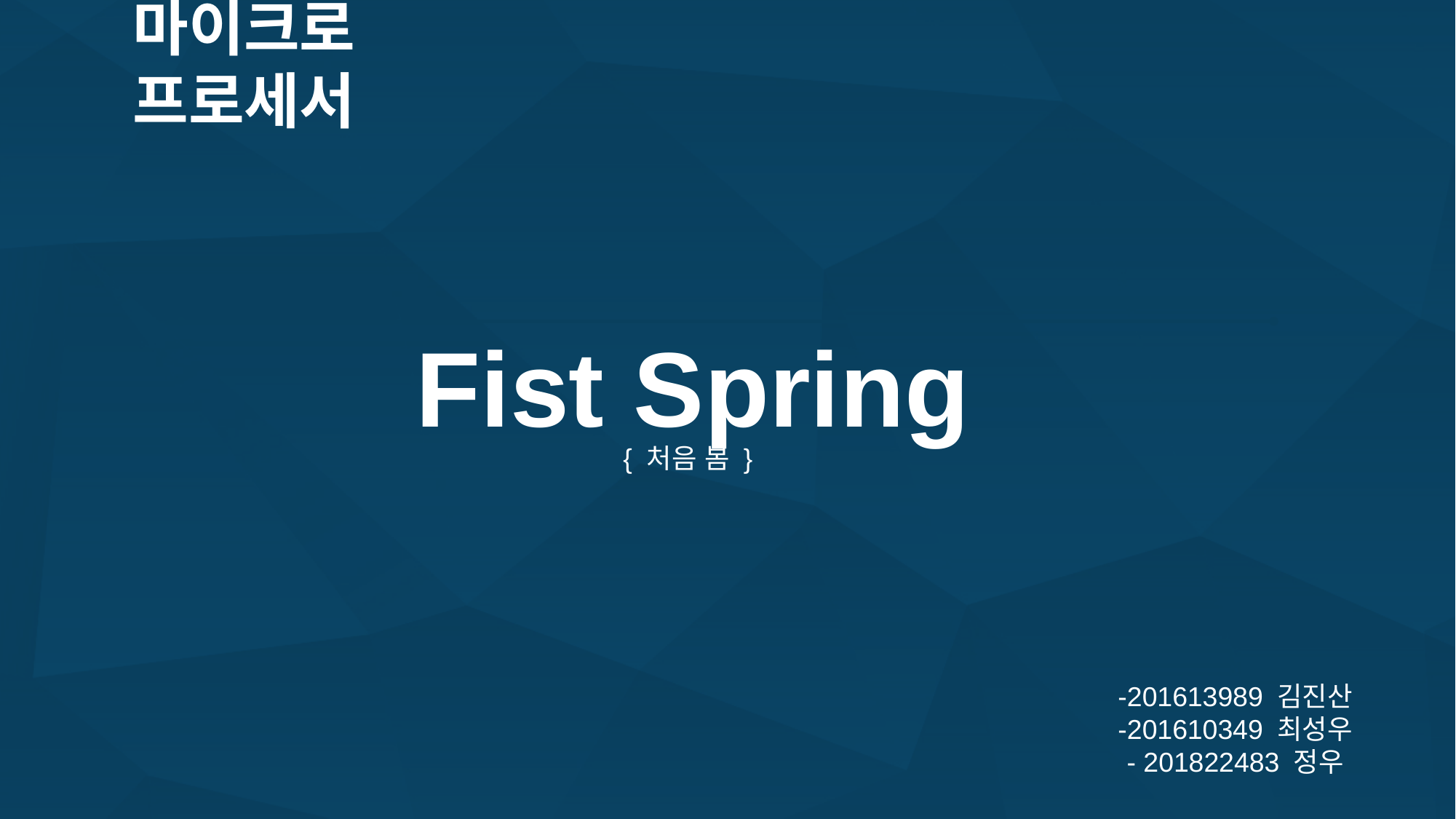

마이크로 프로세서
Fist Spring

 { 처음 봄 }
-201613989 김진산
-201610349 최성우
- 201822483 정우